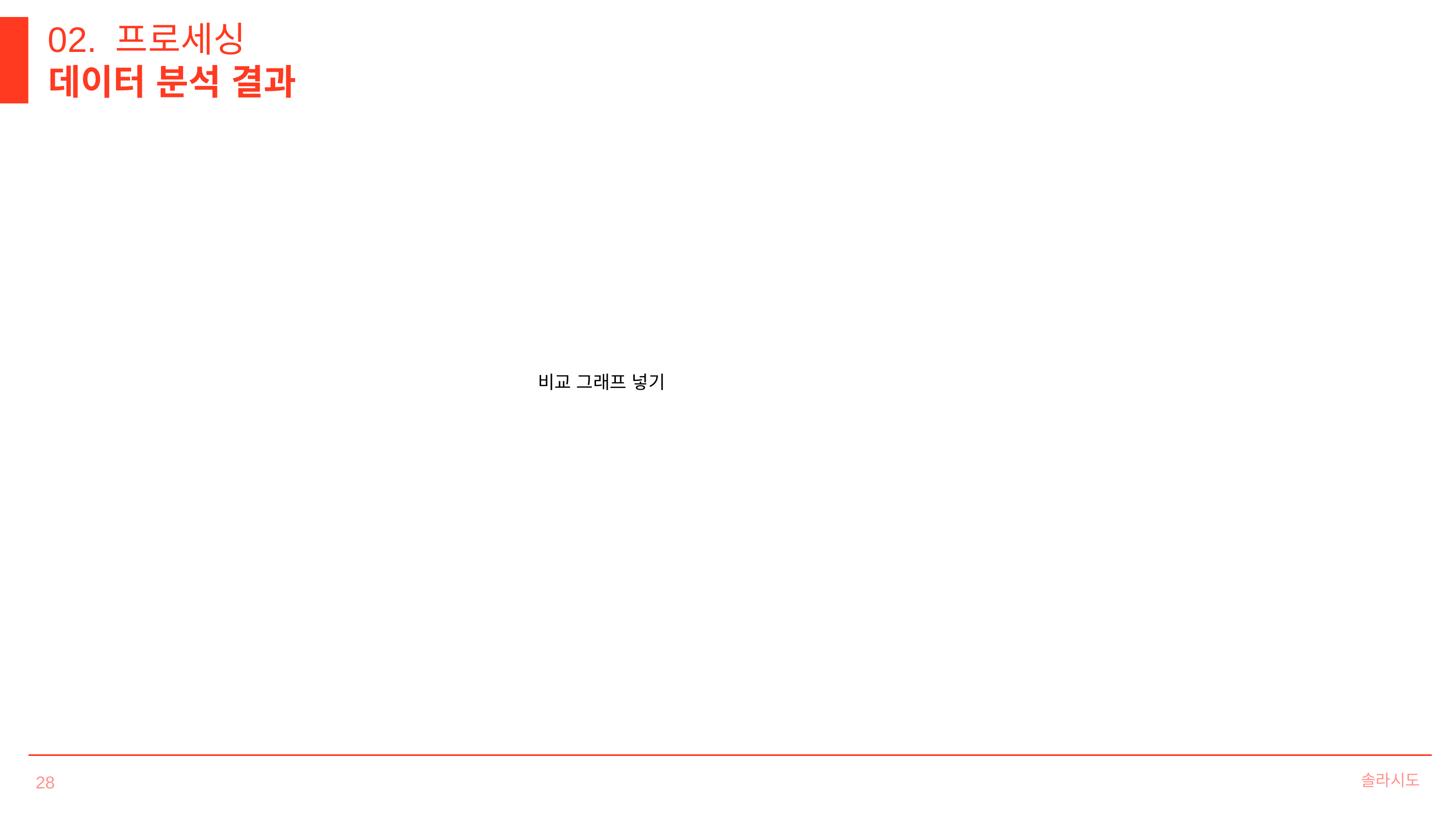

02. 프로세싱
데이터 분석 결과
비교 그래프 넣기

솔라시도
28